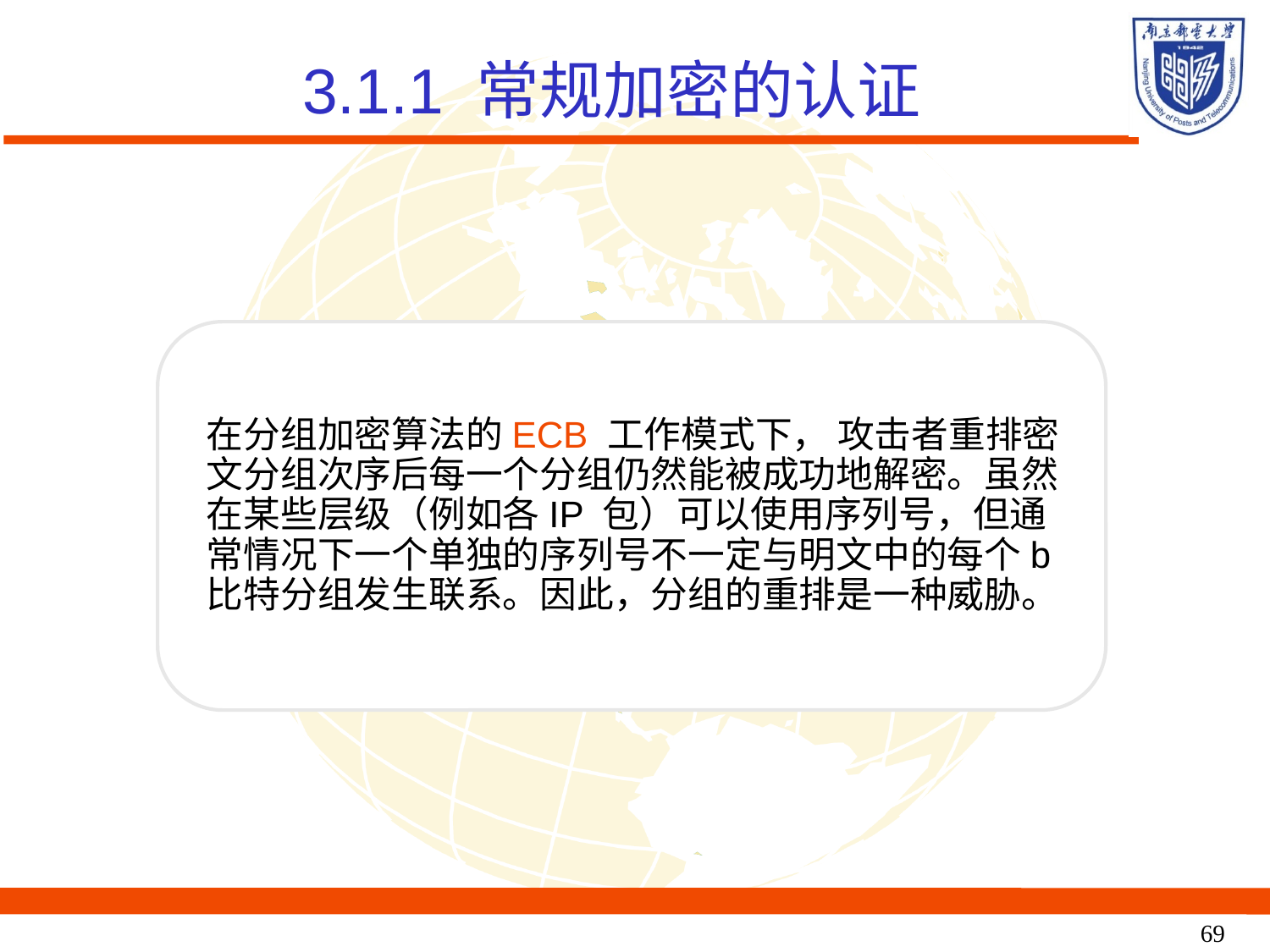

3.1.1 常规加密的认证
在分组加密算法的ECB 工作模式下， 攻击者重排密文分组次序后每一个分组仍然能被成功地解密。虽然在某些层级（例如各IP 包）可以使用序列号，但通常情况下一个单独的序列号不一定与明文中的每个b 比特分组发生联系。因此，分组的重排是一种威胁。
69